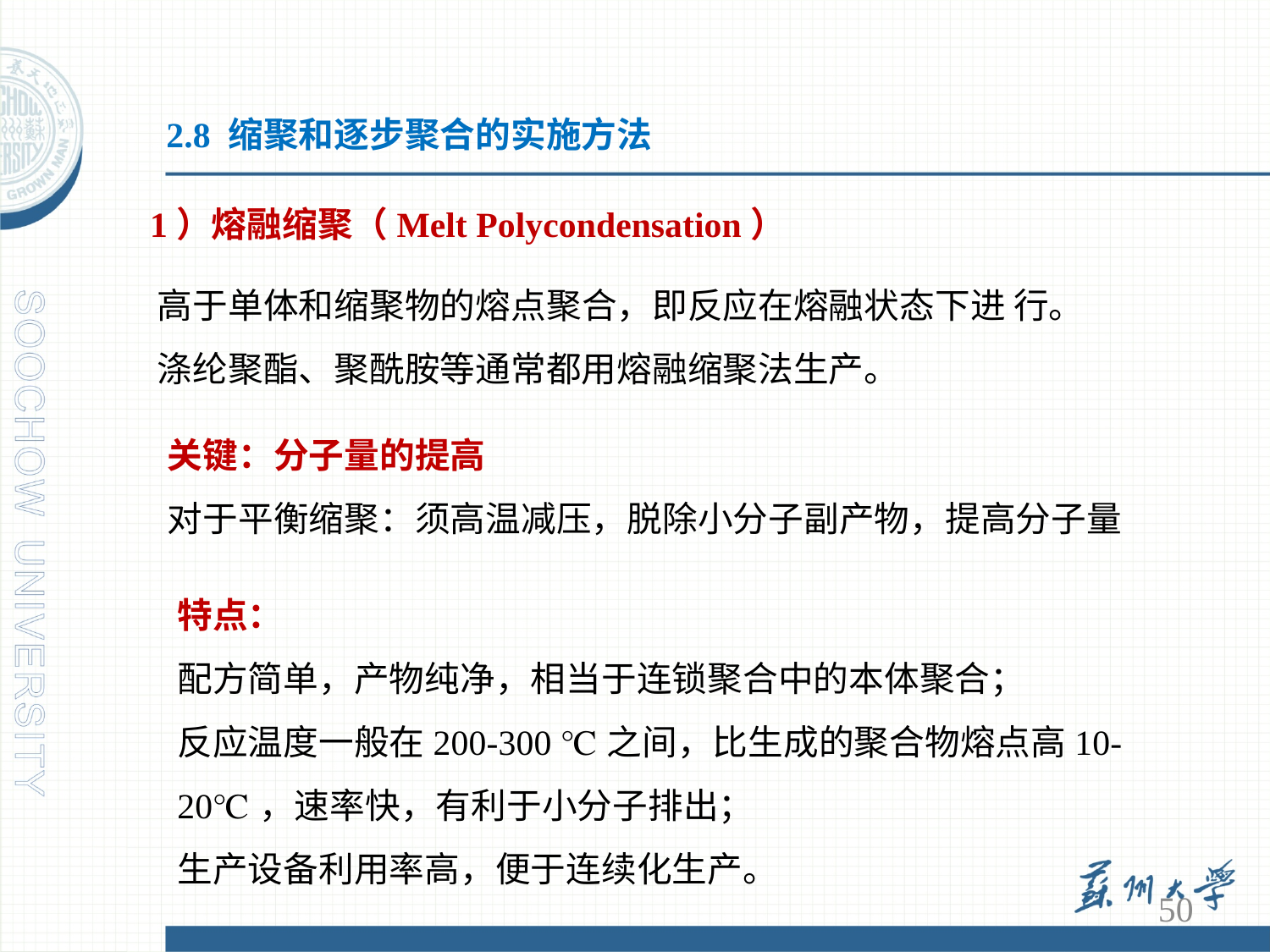

2.8 缩聚和逐步聚合的实施方法
1）熔融缩聚（Melt Polycondensation）
高于单体和缩聚物的熔点聚合，即反应在熔融状态下进 行。涤纶聚酯、聚酰胺等通常都用熔融缩聚法生产。
关键：分子量的提高
对于平衡缩聚：须高温减压，脱除小分子副产物，提高分子量
特点：
配方简单，产物纯净，相当于连锁聚合中的本体聚合；
反应温度一般在200-300 ℃之间，比生成的聚合物熔点高10-20℃，速率快，有利于小分子排出；
生产设备利用率高，便于连续化生产。
50